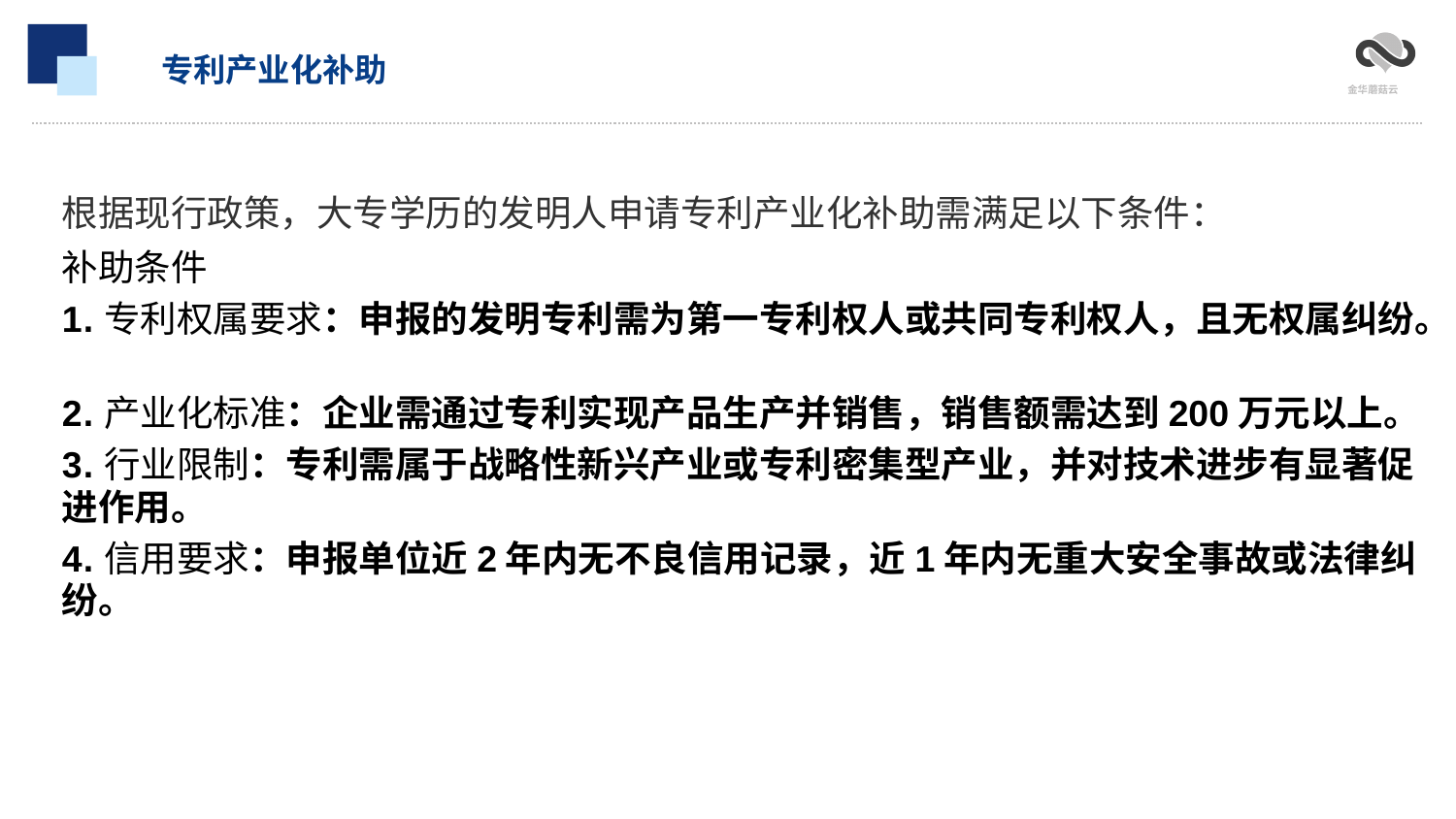

专利产业化补助
根据现行政策，大专学历的发明人申请专利产业化补助需满足以下条件：
补助条件
‌专利权属要求‌：申报的发明专利需为第一专利权人或共同专利权人，且无权属纠纷。 ‌
‌产业化标准‌：企业需通过专利实现产品生产并销售，销售额需达到200万元以上。
‌行业限制‌：专利需属于战略性新兴产业或专利密集型产业，并对技术进步有显著促进作用。 ‌
‌信用要求‌：申报单位近2年内无不良信用记录，近1年内无重大安全事故或法律纠纷。 ‌
‌